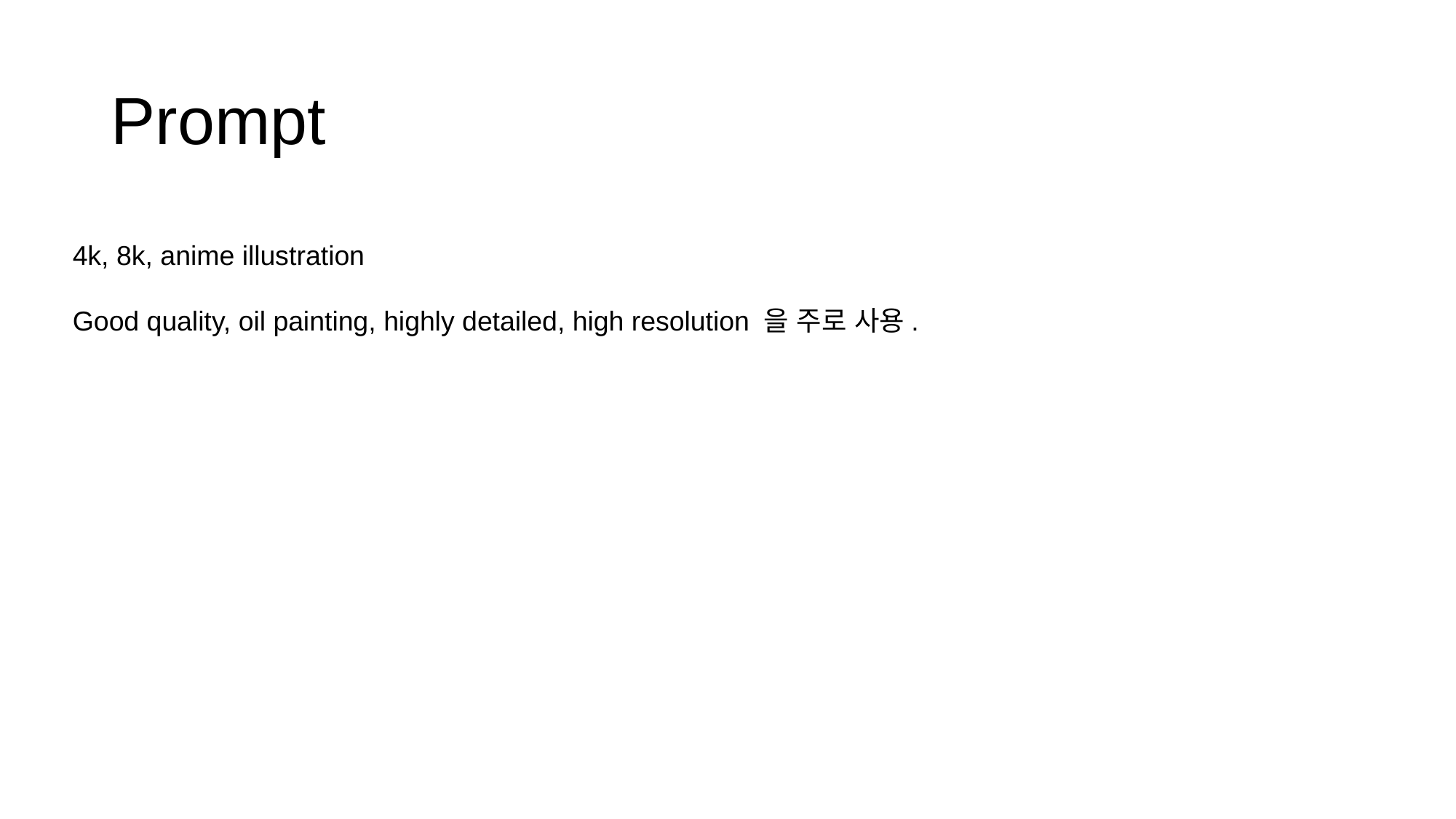

# Prompt
4k, 8k, anime illustration

Good quality, oil painting, highly detailed, high resolution 을 주로 사용.